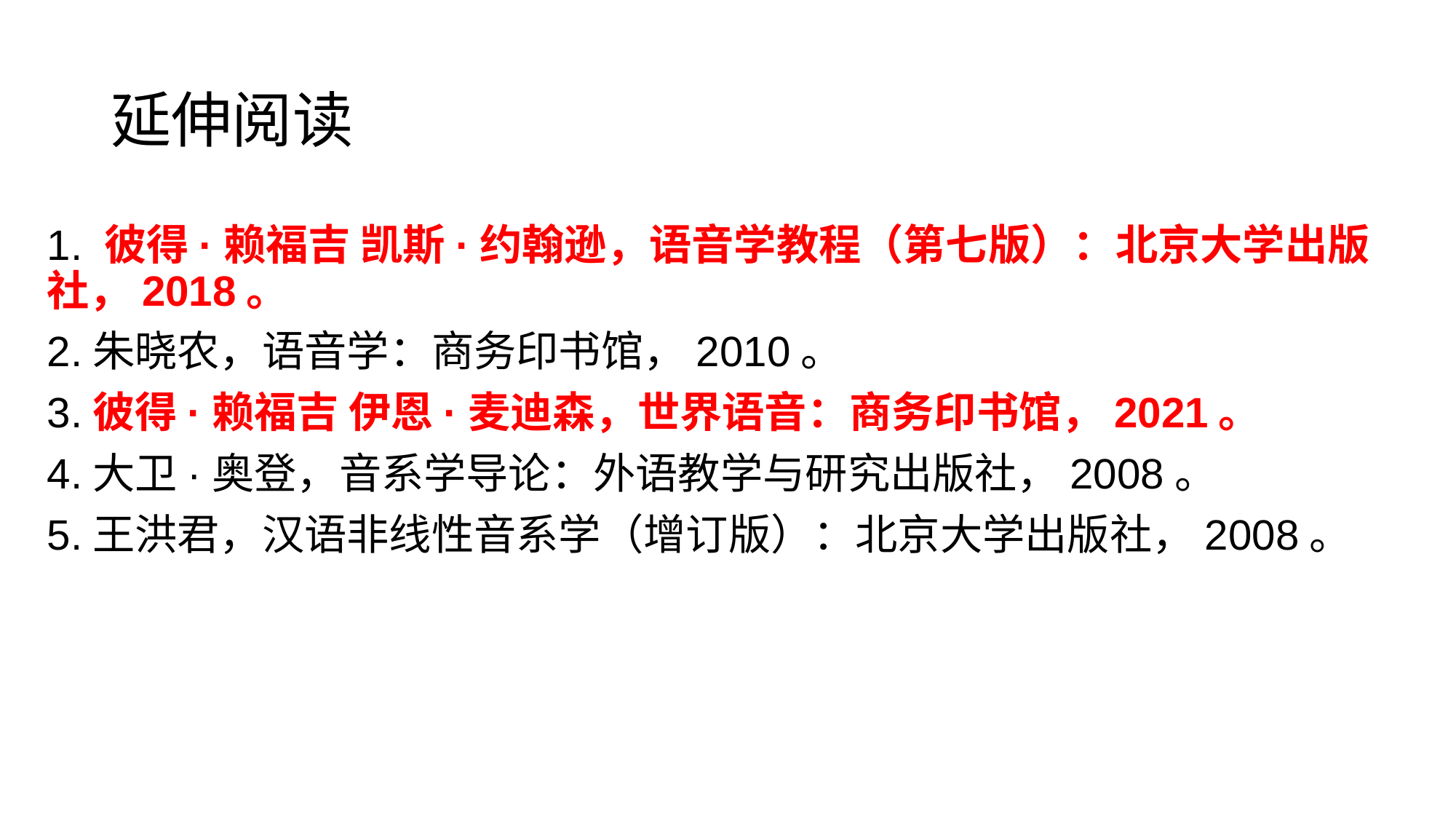

# 延伸阅读
1. 彼得·赖福吉 凯斯·约翰逊，语音学教程（第七版）：北京大学出版社，2018。
2.朱晓农，语音学：商务印书馆，2010。
3.彼得·赖福吉 伊恩·麦迪森，世界语音：商务印书馆，2021。
4.大卫·奥登，音系学导论：外语教学与研究出版社，2008。
5.王洪君，汉语非线性音系学（增订版）：北京大学出版社，2008。